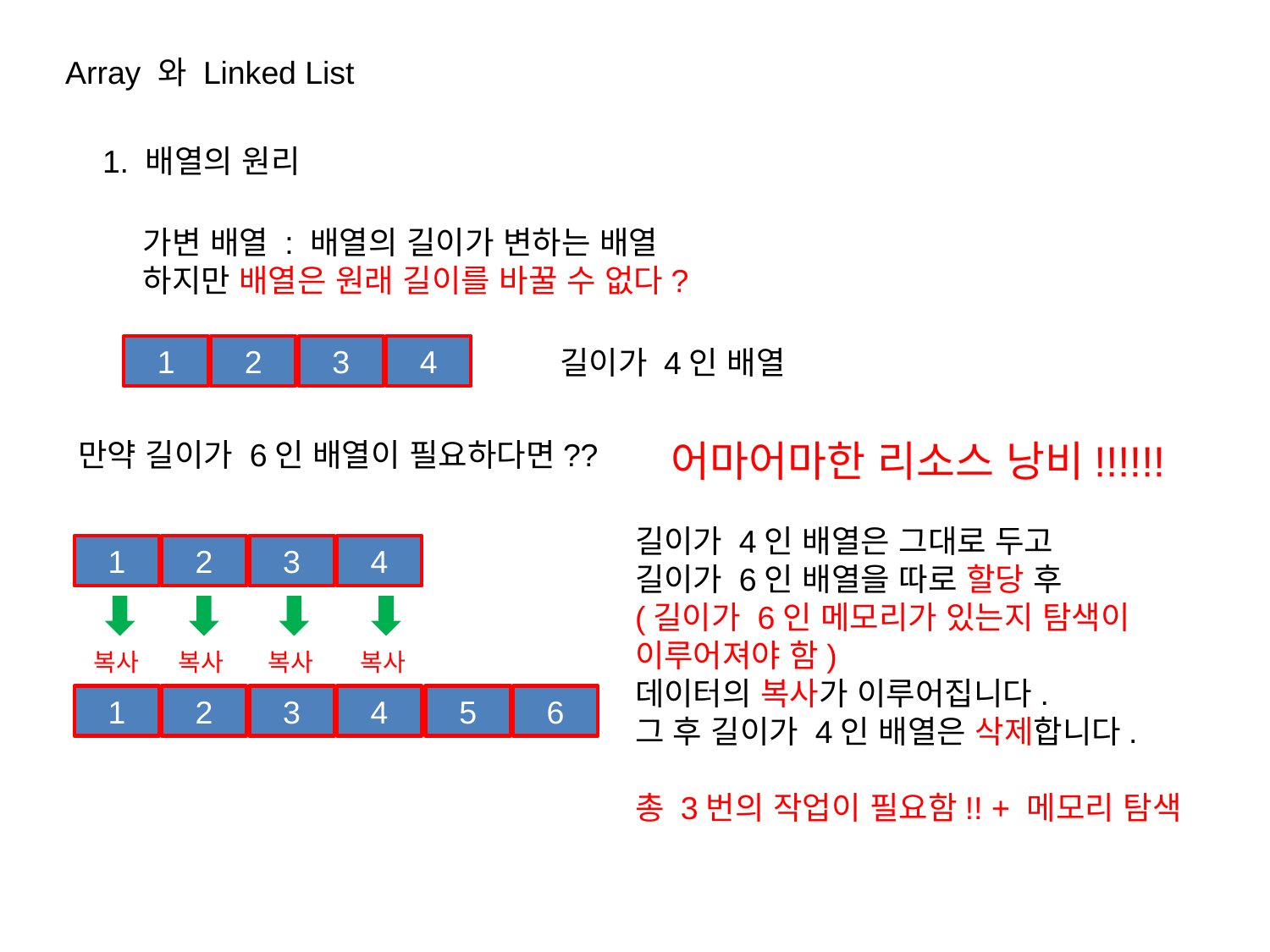

Array 와 Linked List
1. 배열의 원리
가변 배열 : 배열의 길이가 변하는 배열
하지만 배열은 원래 길이를 바꿀 수 없다?
1
2
3
4
길이가 4인 배열
만약 길이가 6인 배열이 필요하다면??
 어마어마한 리소스 낭비!!!!!!
길이가 4인 배열은 그대로 두고
길이가 6인 배열을 따로 할당 후
(길이가 6인 메모리가 있는지 탐색이
이루어져야 함)
데이터의 복사가 이루어집니다.
그 후 길이가 4인 배열은 삭제합니다.

총 3번의 작업이 필요함!! + 메모리 탐색
1
2
3
4

복사
복사
복사
복사
1
2
3
4
5
6